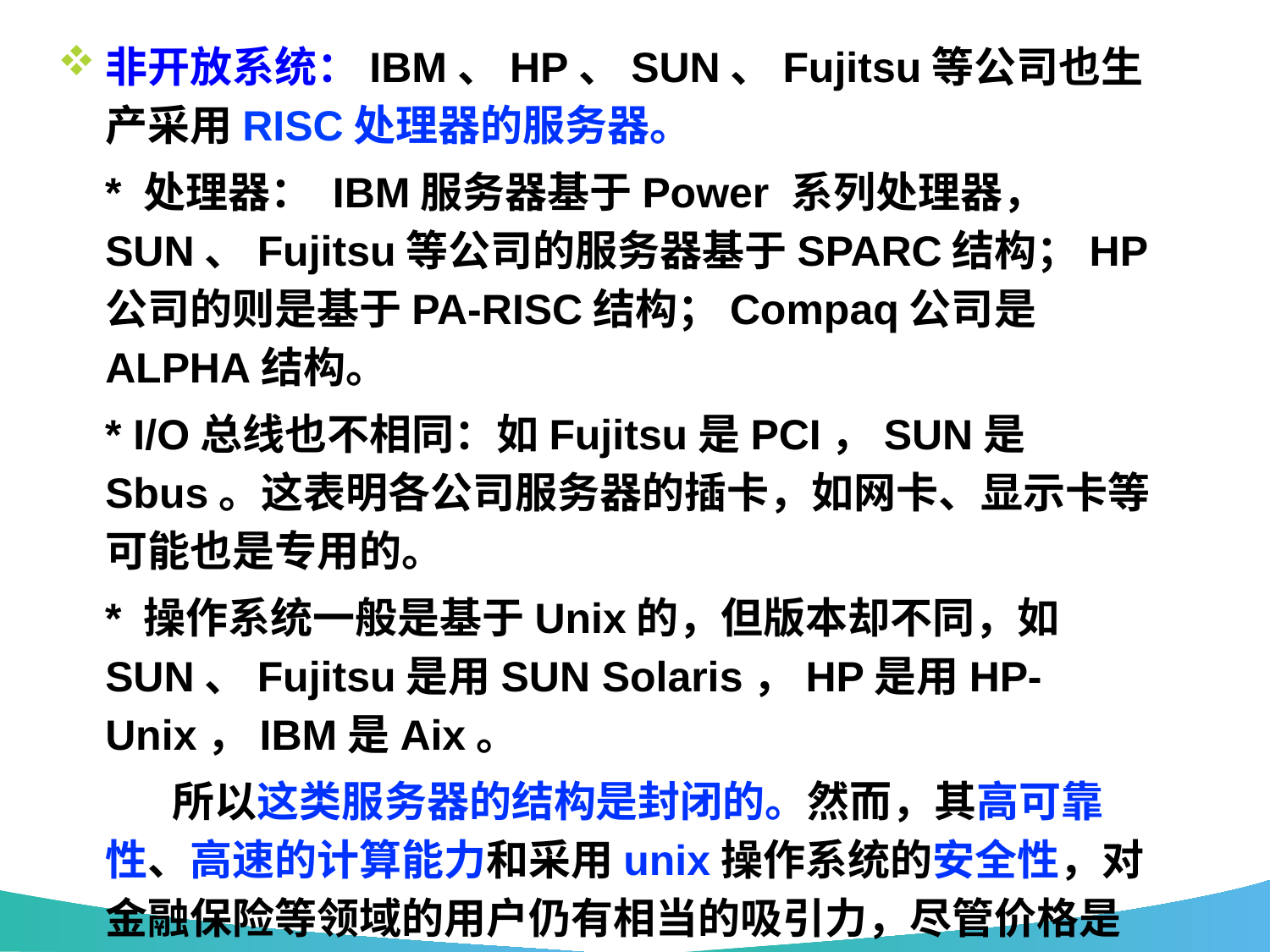

非开放系统：IBM、HP、SUN、Fujitsu等公司也生产采用RISC处理器的服务器。
    * 处理器： IBM服务器基于Power 系列处理器， SUN、Fujitsu等公司的服务器基于SPARC结构；HP公司的则是基于PA-RISC结构；Compaq公司是ALPHA结构。
    * I/O总线也不相同：如Fujitsu是PCI，SUN是Sbus。这表明各公司服务器的插卡，如网卡、显示卡等可能也是专用的。
    * 操作系统一般是基于Unix的，但版本却不同，如SUN、Fujitsu是用SUN Solaris，HP是用HP-Unix，IBM是Aix。
           所以这类服务器的结构是封闭的。然而，其高可靠性、高速的计算能力和采用unix操作系统的安全性，对金融保险等领域的用户仍有相当的吸引力，尽管价格是IA架构服务器的好几倍。